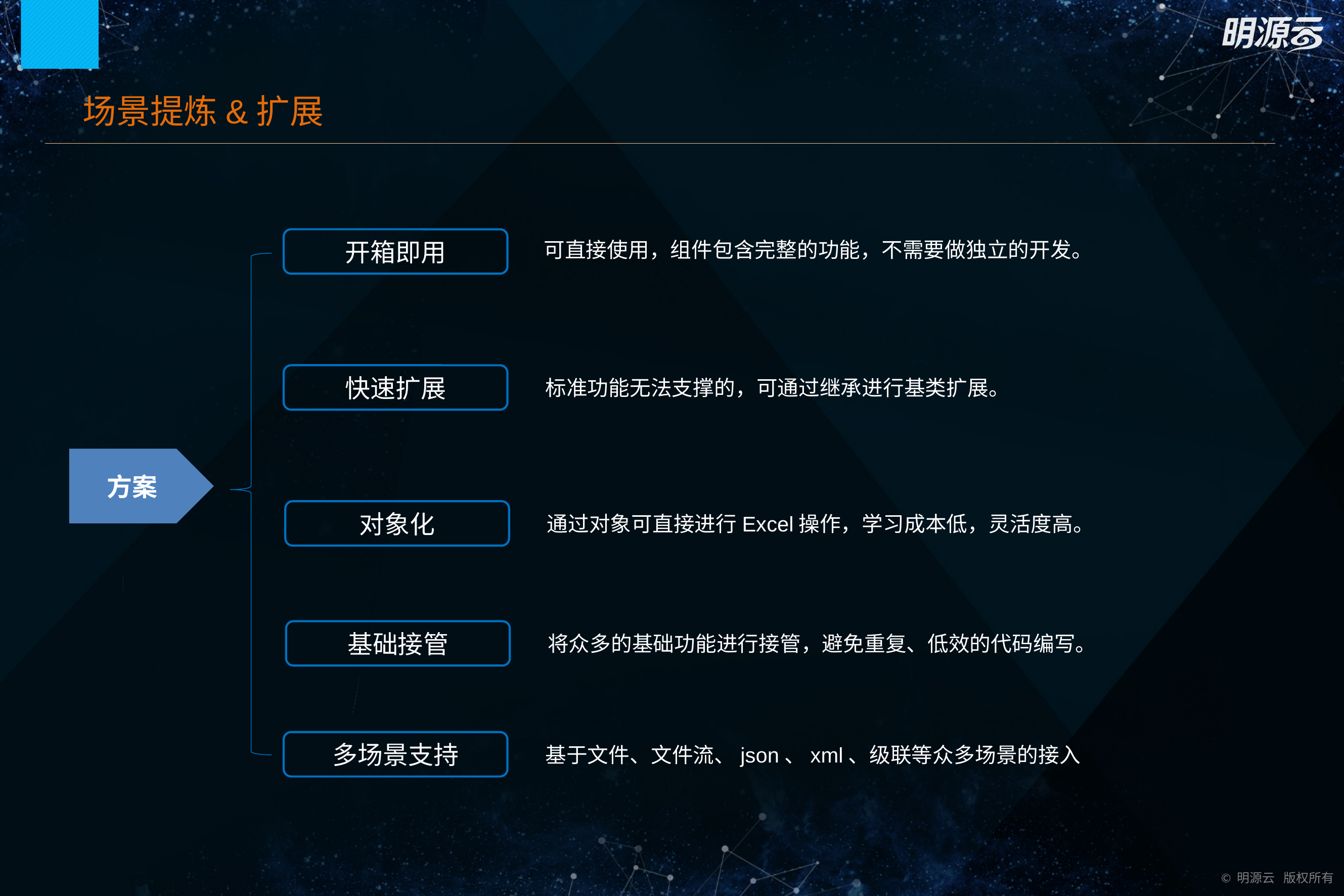

场景提炼&扩展
开箱即用
可直接使用，组件包含完整的功能，不需要做独立的开发。

快速扩展
标准功能无法支撑的，可通过继承进行基类扩展。
方案
对象化
通过对象可直接进行Excel操作，学习成本低，灵活度高。
基础接管
将众多的基础功能进行接管，避免重复、低效的代码编写。
多场景支持
基于文件、文件流、json、xml、级联等众多场景的接入